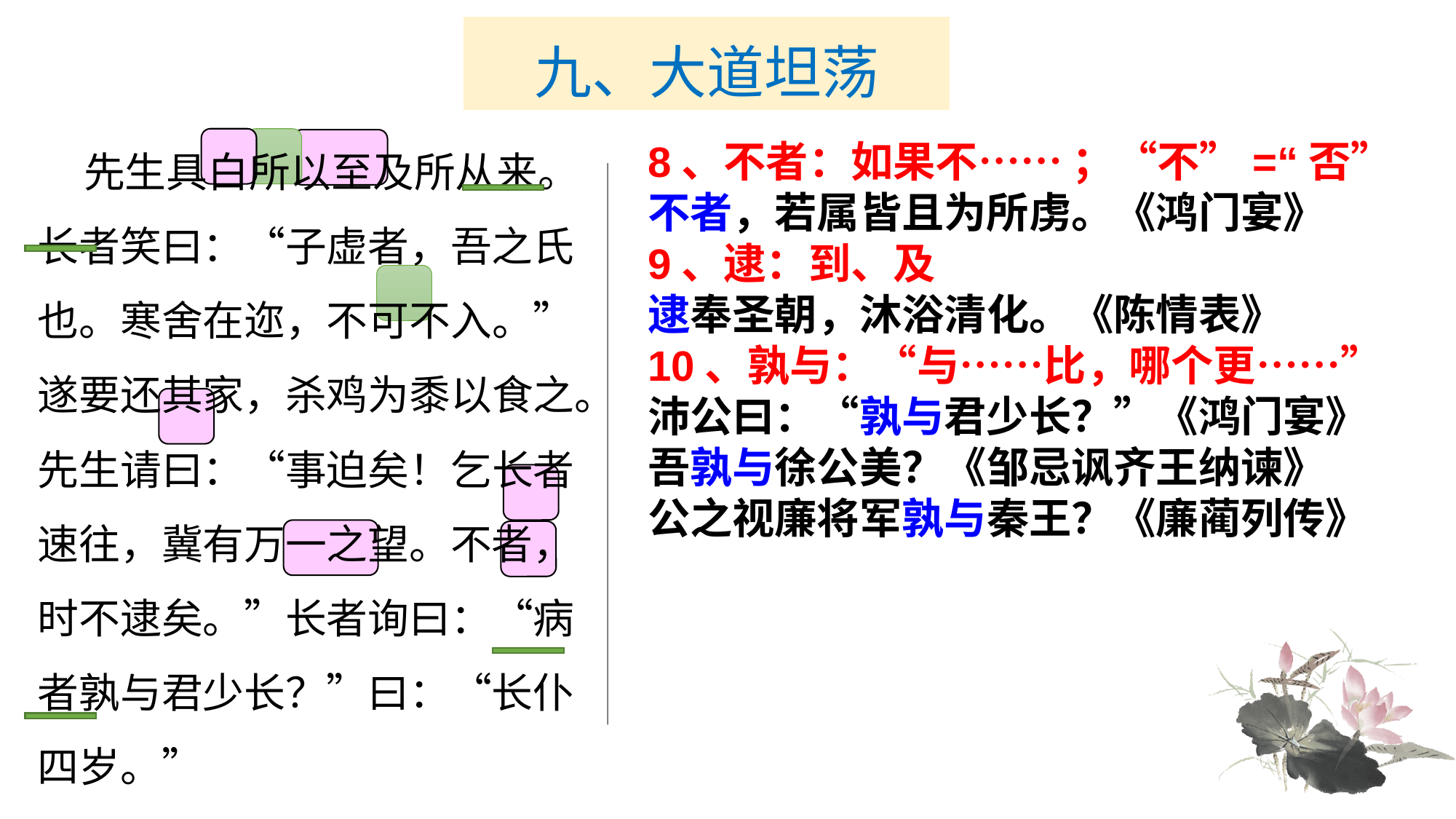

# 九、大道坦荡
    先生具白所以至及所从来。长者笑曰：“子虚者，吾之氏也。寒舍在迩，不可不入。”遂要还其家，杀鸡为黍以食之。先生请曰：“事迫矣！乞长者速往，冀有万一之望。不者，时不逮矣。”长者询曰：“病者孰与君少长？”曰：“长仆四岁。”

8、不者：如果不…… ；“不”=“否”
不者，若属皆且为所虏。《鸿门宴》
9、逮：到、及
逮奉圣朝，沐浴清化。《陈情表》
10、孰与：“与……比，哪个更……”
沛公曰：“孰与君少长？”《鸿门宴》
吾孰与徐公美？《邹忌讽齐王纳谏》
公之视廉将军孰与秦王？《廉蔺列传》